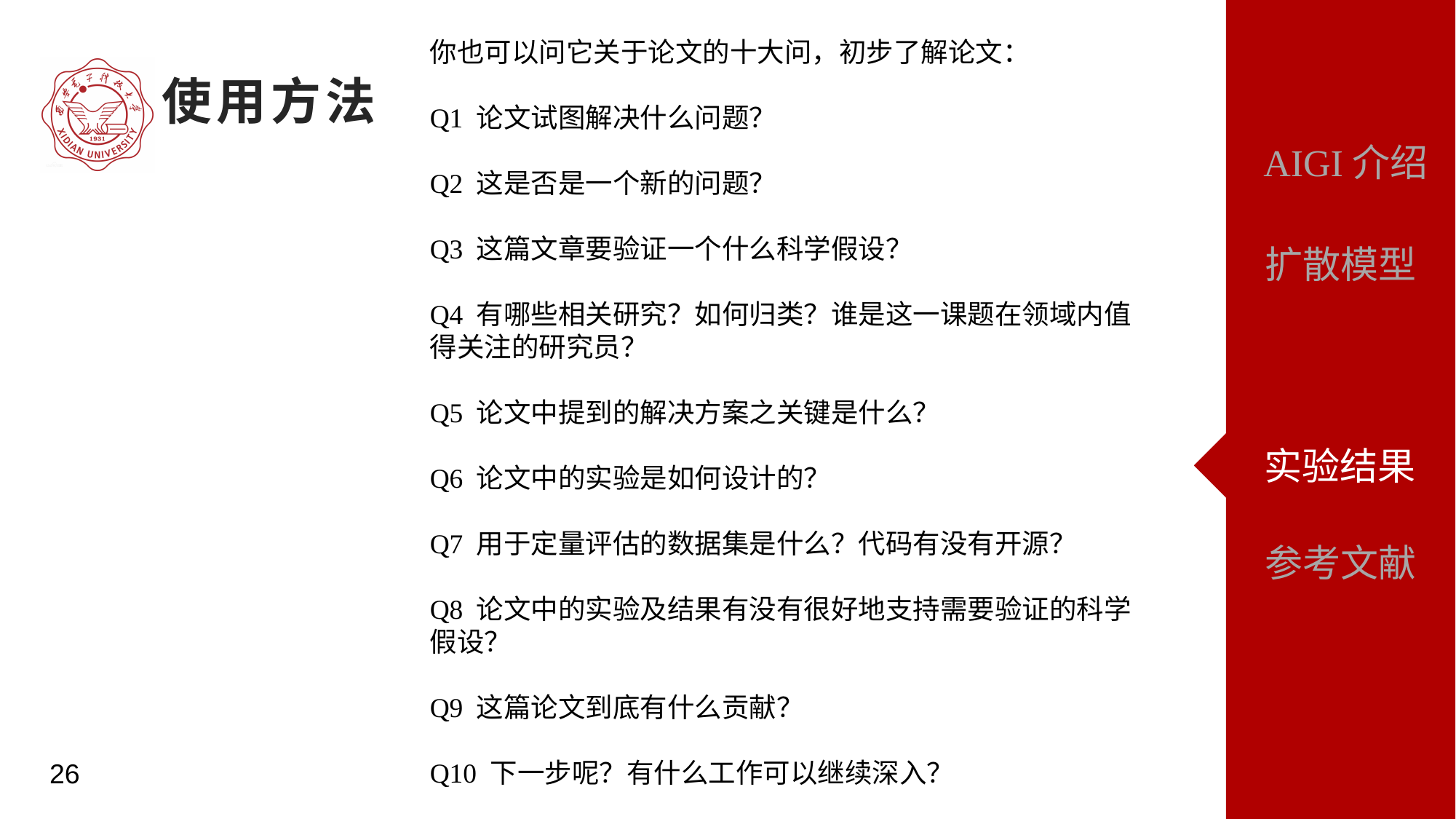

你也可以问它关于论文的十大问，初步了解论文：

Q1 论文试图解决什么问题？

Q2 这是否是一个新的问题？

Q3 这篇文章要验证一个什么科学假设？

Q4 有哪些相关研究？如何归类？谁是这一课题在领域内值得关注的研究员？

Q5 论文中提到的解决方案之关键是什么？

Q6 论文中的实验是如何设计的？

Q7 用于定量评估的数据集是什么？代码有没有开源？

Q8 论文中的实验及结果有没有很好地支持需要验证的科学假设？

Q9 这篇论文到底有什么贡献？

Q10 下一步呢？有什么工作可以继续深入？
使用方法
AIGI介绍
扩散模型

参考文献
26